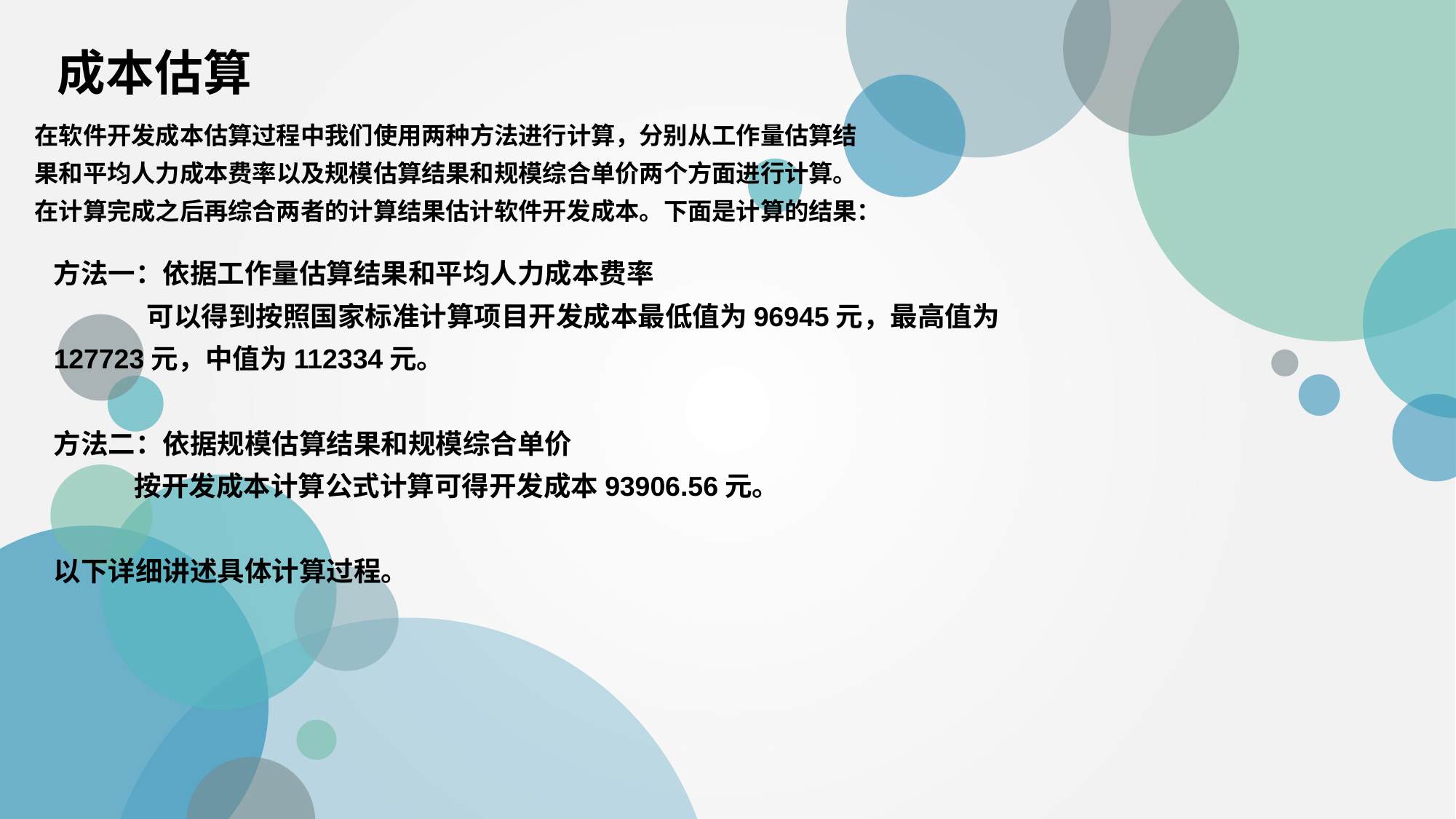

成本估算
在软件开发成本估算过程中我们使用两种方法进行计算，分别从工作量估算结果和平均人力成本费率以及规模估算结果和规模综合单价两个方面进行计算。在计算完成之后再综合两者的计算结果估计软件开发成本。下面是计算的结果：
方法一：依据工作量估算结果和平均人力成本费率
              可以得到按照国家标准计算项目开发成本最低值为96945元，最高值为127723元，中值为112334元。

方法二：依据规模估算结果和规模综合单价
            按开发成本计算公式计算可得开发成本93906.56元。

以下详细讲述具体计算过程。